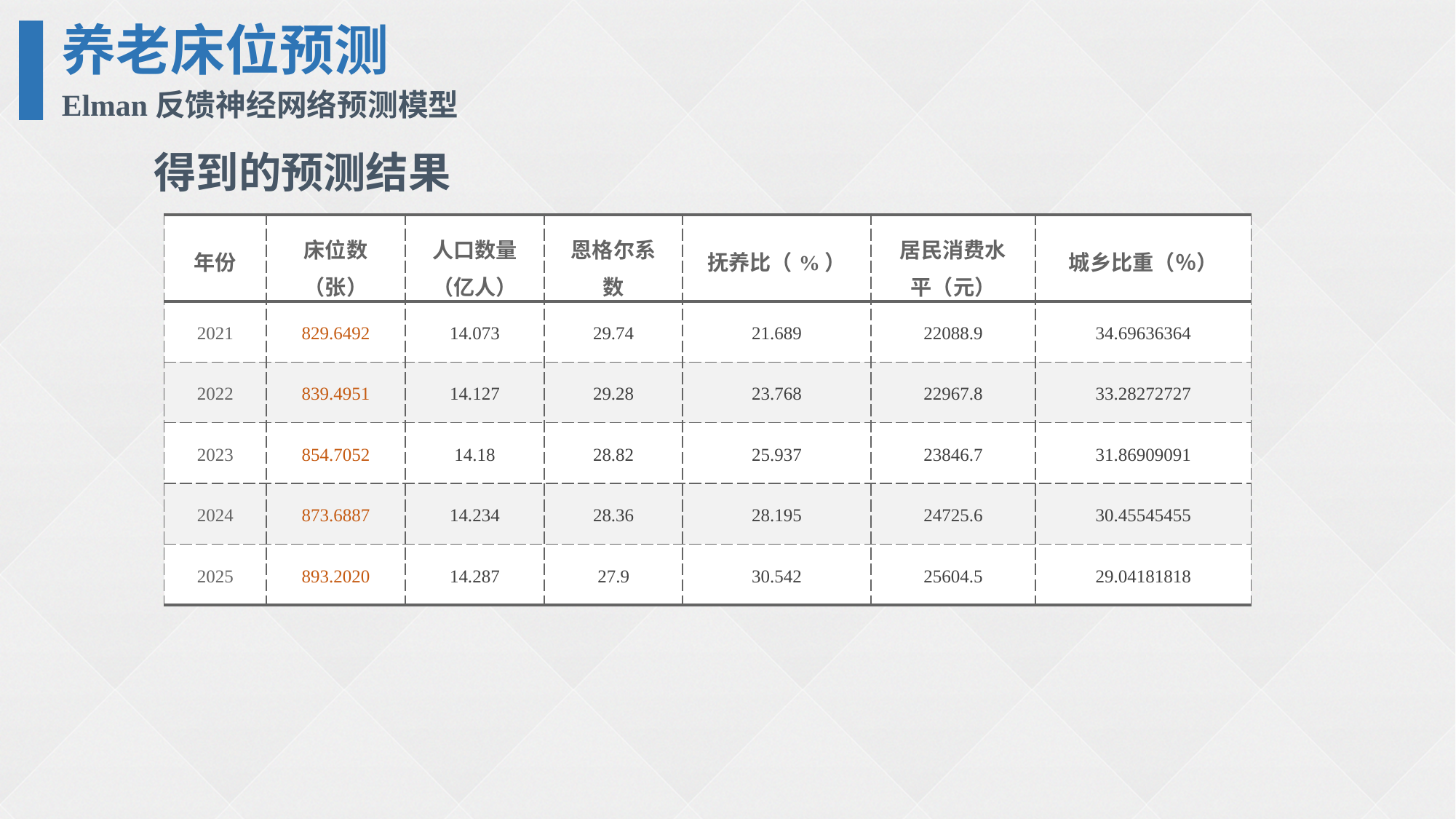

养老床位预测

Elman反馈神经网络预测模型
得到的预测结果
| 年份 | 床位数（张） | 人口数量（亿人） | 恩格尔系数（%） | 抚养比（%） | 居民消费水平（元） | 城乡比重（％） |
| --- | --- | --- | --- | --- | --- | --- |
| 2021 | 829.6492 | 14.073 | 29.74 | 21.689 | 22088.9 | 34.69636364 |
| 2022 | 839.4951 | 14.127 | 29.28 | 23.768 | 22967.8 | 33.28272727 |
| 2023 | 854.7052 | 14.18 | 28.82 | 25.937 | 23846.7 | 31.86909091 |
| 2024 | 873.6887 | 14.234 | 28.36 | 28.195 | 24725.6 | 30.45545455 |
| 2025 | 893.2020 | 14.287 | 27.9 | 30.542 | 25604.5 | 29.04181818 |